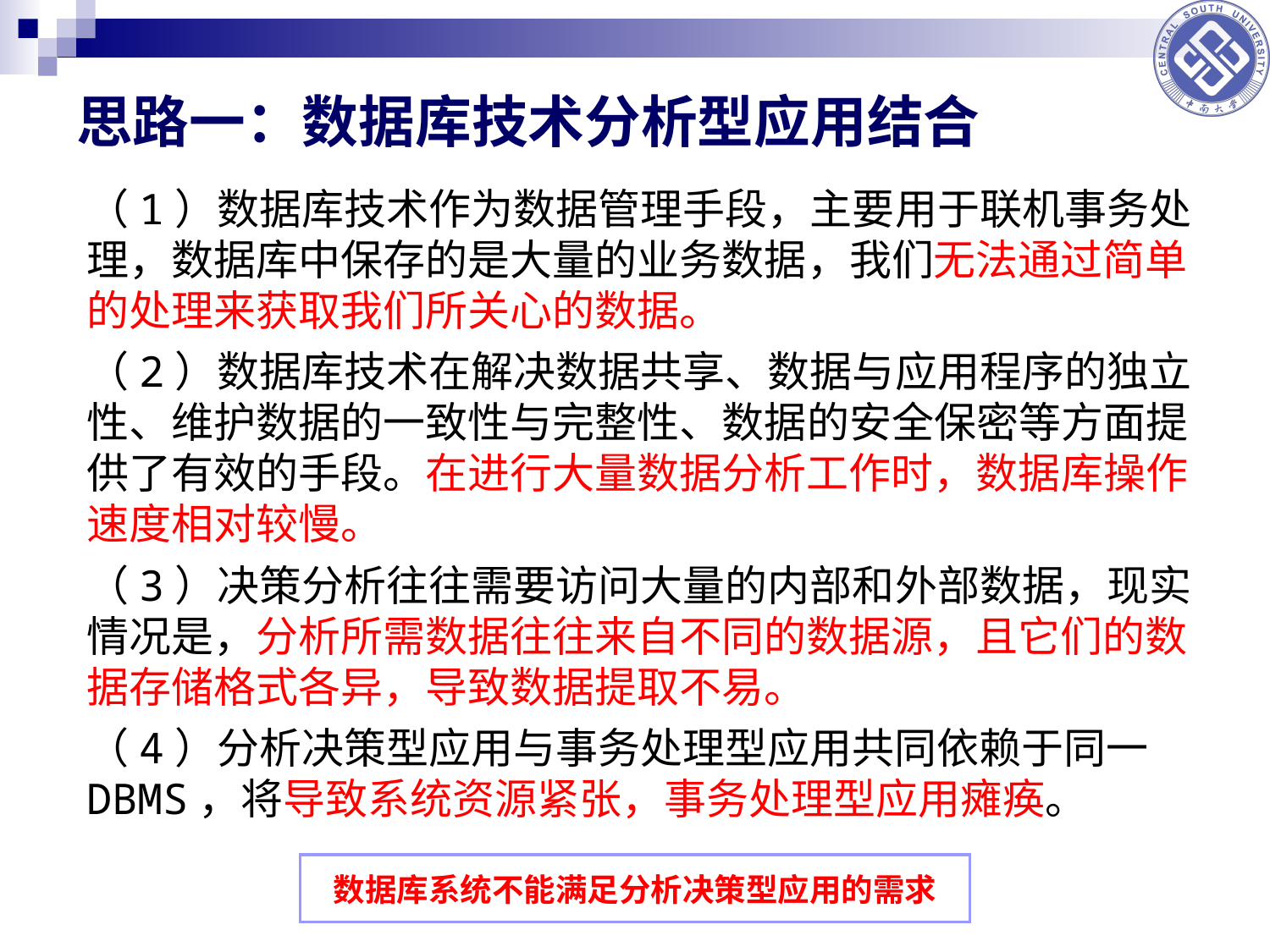

# 思路一：数据库技术分析型应用结合
（1）数据库技术作为数据管理手段，主要用于联机事务处理，数据库中保存的是大量的业务数据，我们无法通过简单的处理来获取我们所关心的数据。
（2）数据库技术在解决数据共享、数据与应用程序的独立性、维护数据的一致性与完整性、数据的安全保密等方面提供了有效的手段。在进行大量数据分析工作时，数据库操作速度相对较慢。
（3）决策分析往往需要访问大量的内部和外部数据，现实情况是，分析所需数据往往来自不同的数据源，且它们的数据存储格式各异，导致数据提取不易。
（4）分析决策型应用与事务处理型应用共同依赖于同一DBMS，将导致系统资源紧张，事务处理型应用瘫痪。
数据库系统不能满足分析决策型应用的需求